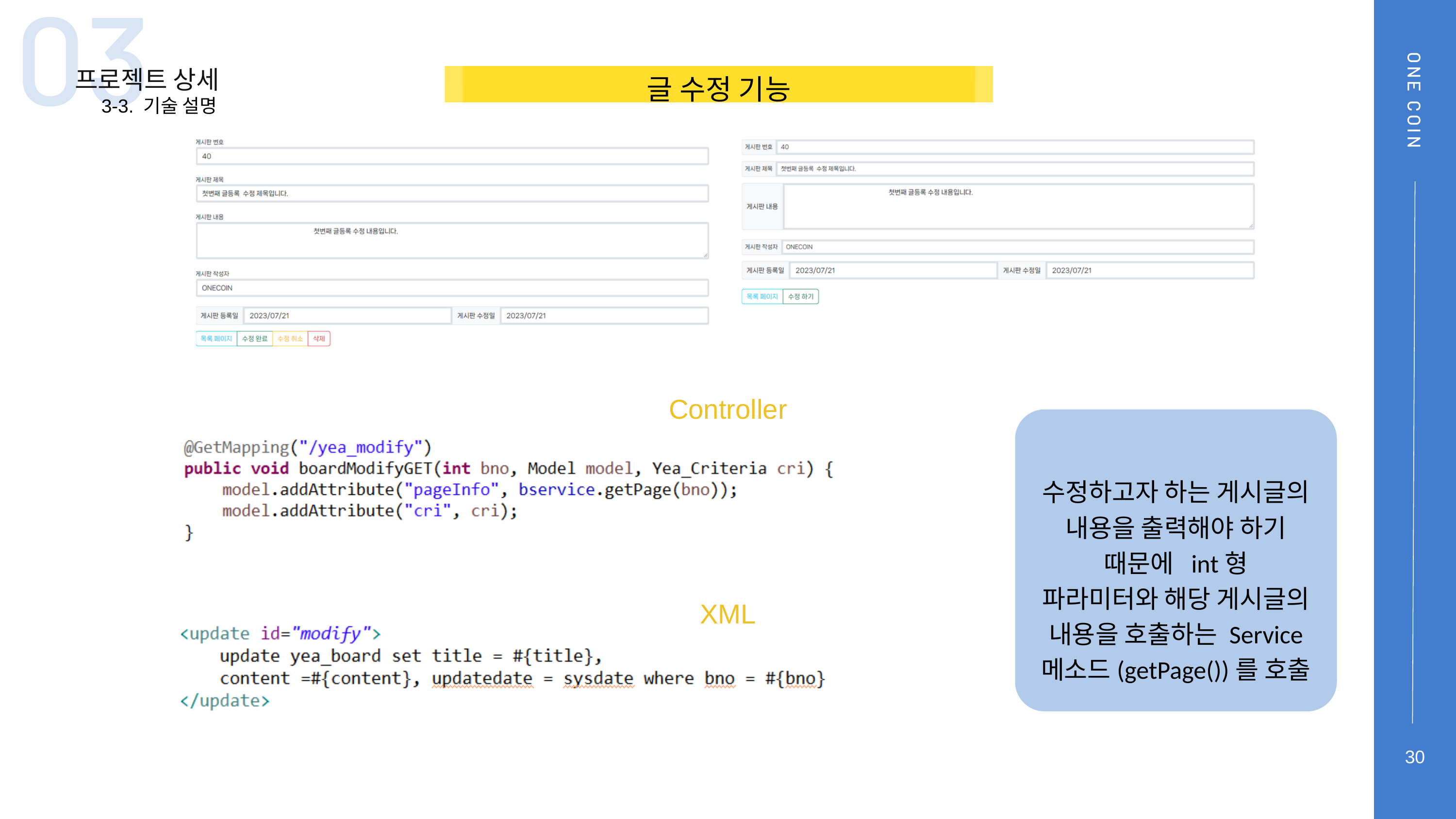

03
프로젝트 상세

글 수정 기능
3-3. 기술 설명
ONE COIN

Controller

수정하고자 하는 게시글의 내용을 출력해야 하기 때문에  int형
파라미터와 해당 게시글의 내용을 호출하는 Service 메소드(getPage())를 호출
XML

30